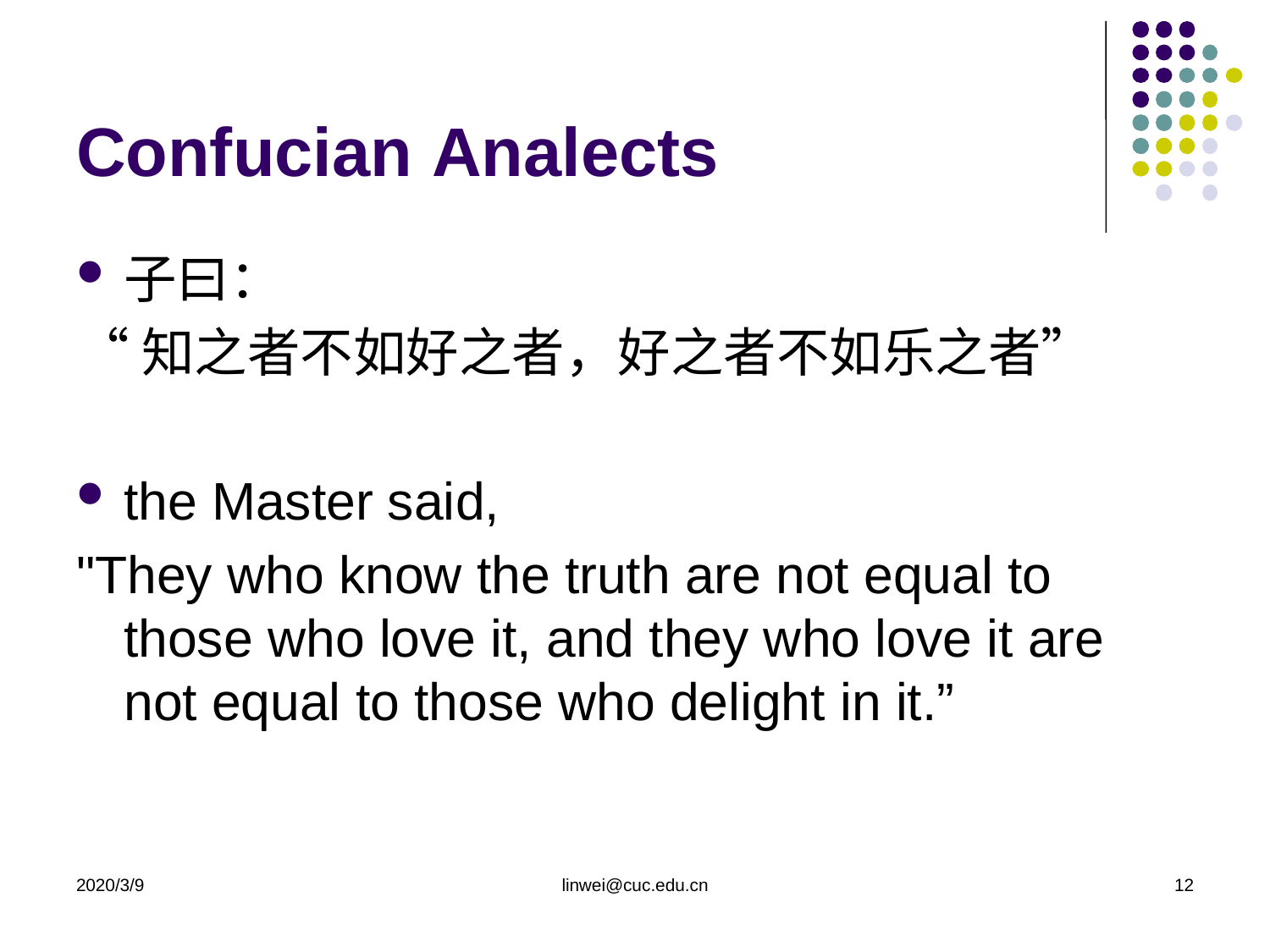

# Confucian Analects
子曰：
“知之者不如好之者，好之者不如乐之者”

the Master said,
"They who know the truth are not equal to those who love it, and they who love it are not equal to those who delight in it.”
2020/3/9
linwei@cuc.edu.cn
12